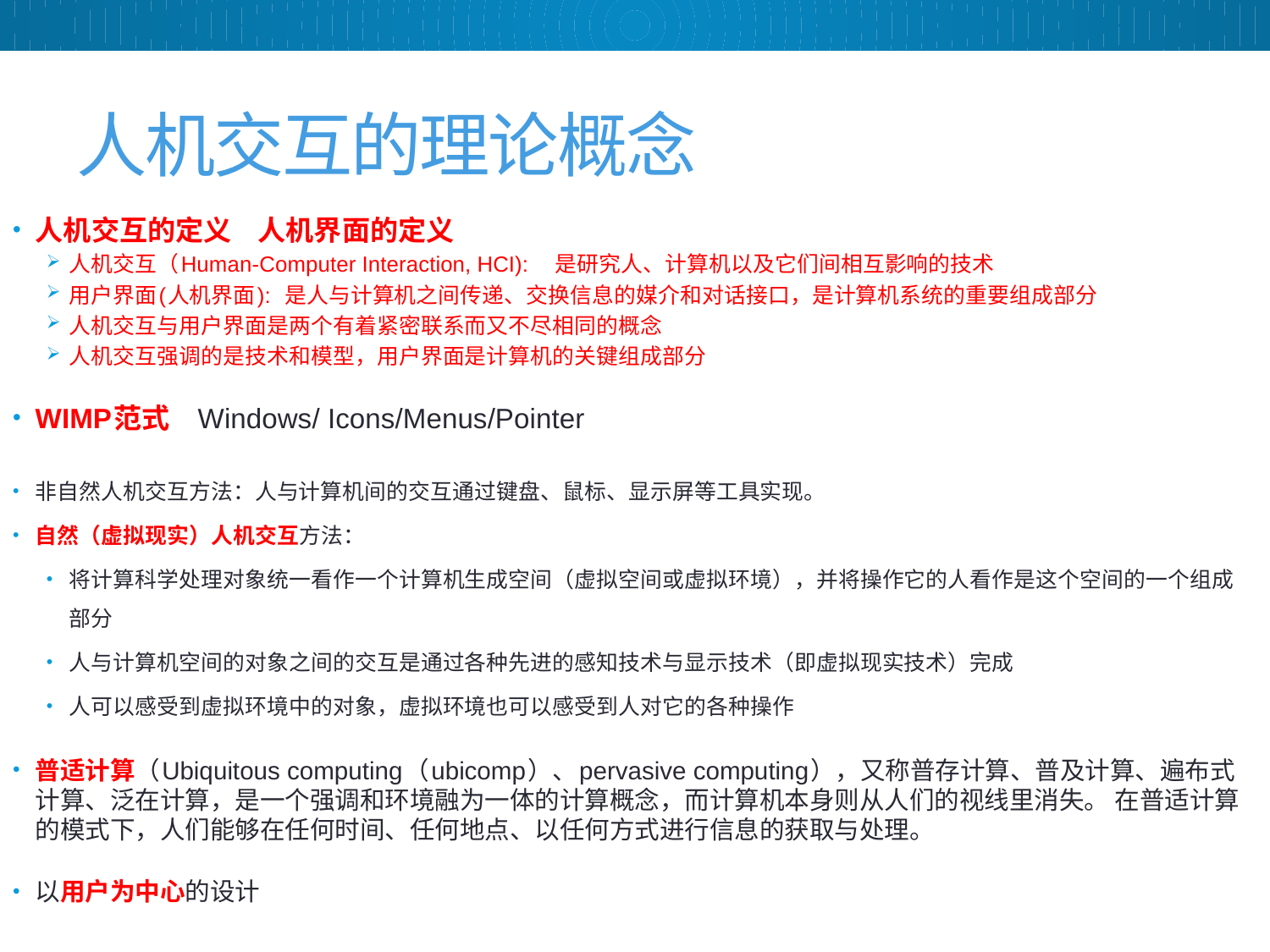

# 人机交互的理论概念
人机交互的定义    人机界面的定义
人机交互（Human-Computer Interaction, HCI):    是研究人、计算机以及它们间相互影响的技术
用户界面(人机界面):  是人与计算机之间传递、交换信息的媒介和对话接口，是计算机系统的重要组成部分
人机交互与用户界面是两个有着紧密联系而又不尽相同的概念
人机交互强调的是技术和模型，用户界面是计算机的关键组成部分

WIMP范式    Windows/ Icons/Menus/Pointer

非自然人机交互方法：人与计算机间的交互通过键盘、鼠标、显示屏等工具实现。
自然（虚拟现实）人机交互方法：
将计算科学处理对象统一看作一个计算机生成空间（虚拟空间或虚拟环境），并将操作它的人看作是这个空间的一个组成部分
人与计算机空间的对象之间的交互是通过各种先进的感知技术与显示技术（即虚拟现实技术）完成
人可以感受到虚拟环境中的对象，虚拟环境也可以感受到人对它的各种操作

普适计算（Ubiquitous computing（ubicomp）、pervasive computing），又称普存计算、普及计算、遍布式计算、泛在计算，是一个强调和环境融为一体的计算概念，而计算机本身则从人们的视线里消失。 在普适计算的模式下，人们能够在任何时间、任何地点、以任何方式进行信息的获取与处理。

以用户为中心的设计